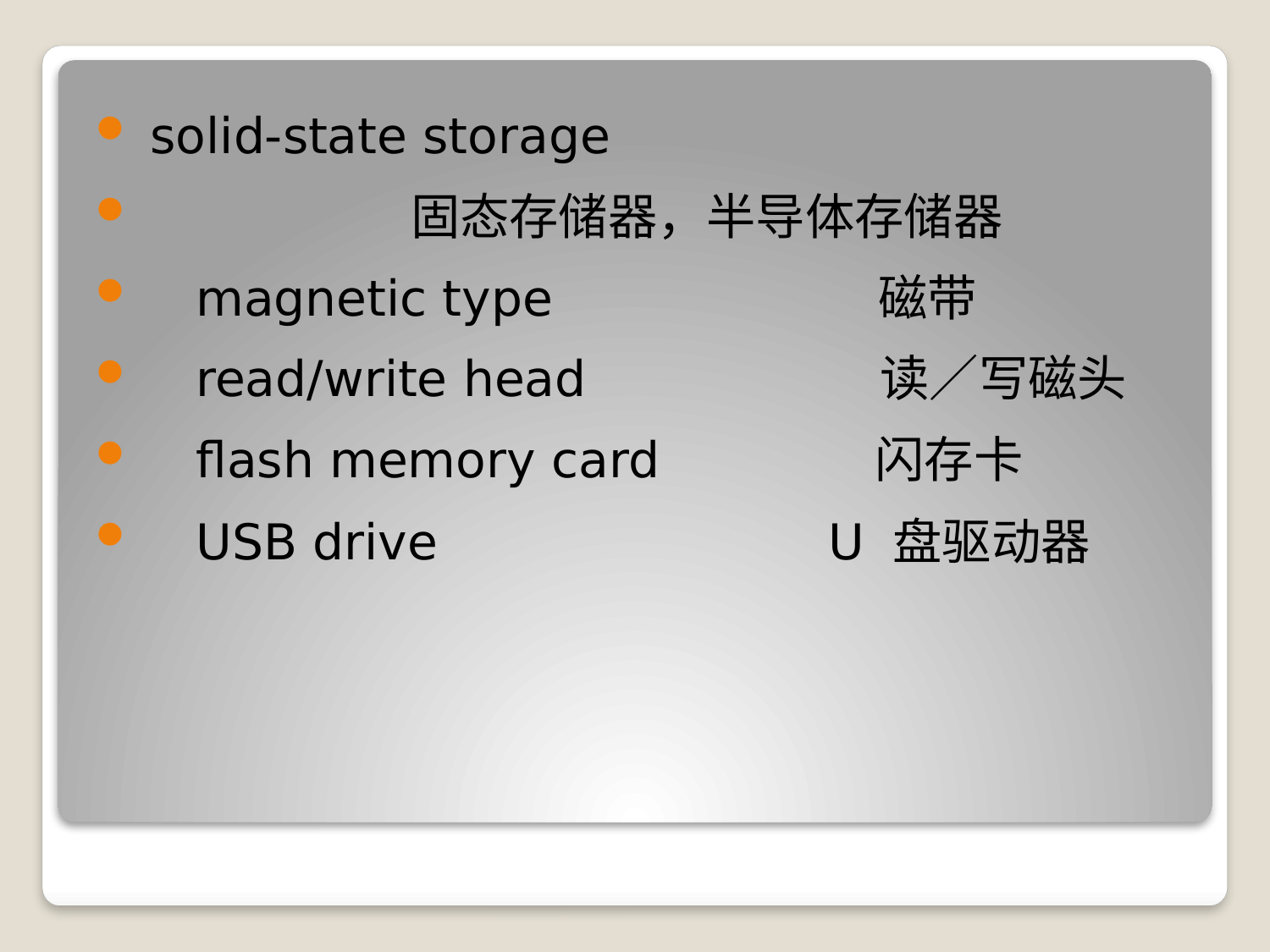

solid-state storage
                        固态存储器，半导体存储器
　magnetic type                    磁带
　read/write head                  读／写磁头
　flash memory card             闪存卡
　USB drive                         U 盘驱动器